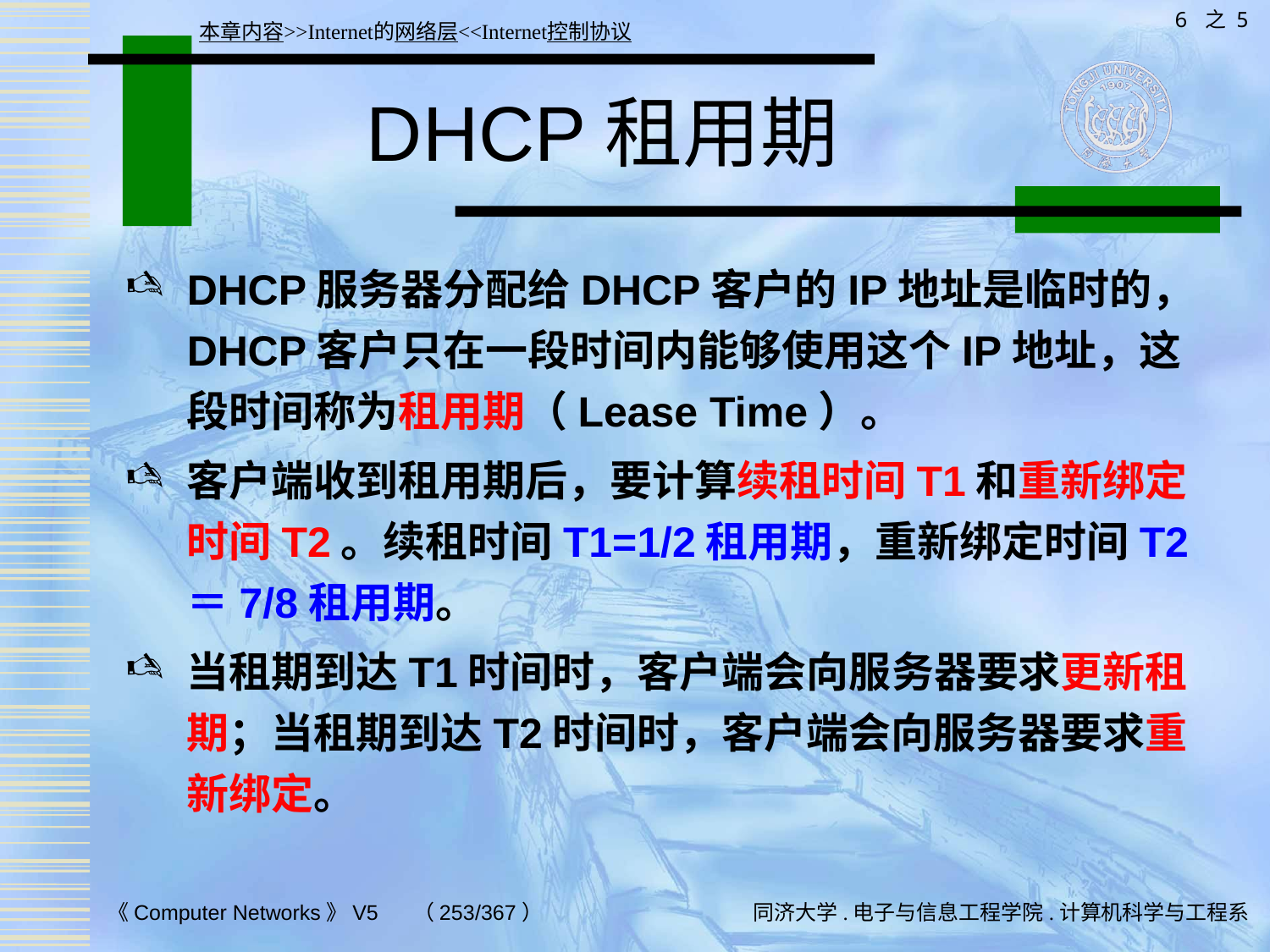

6 之 5
本章内容>>Internet的网络层<<Internet控制协议
# DHCP租用期
DHCP服务器分配给DHCP客户的IP地址是临时的，DHCP客户只在一段时间内能够使用这个IP地址，这段时间称为租用期（Lease Time）。
客户端收到租用期后，要计算续租时间T1和重新绑定时间T2。续租时间T1=1/2租用期，重新绑定时间T2＝7/8租用期。
当租期到达T1时间时，客户端会向服务器要求更新租期；当租期到达T2时间时，客户端会向服务器要求重新绑定。